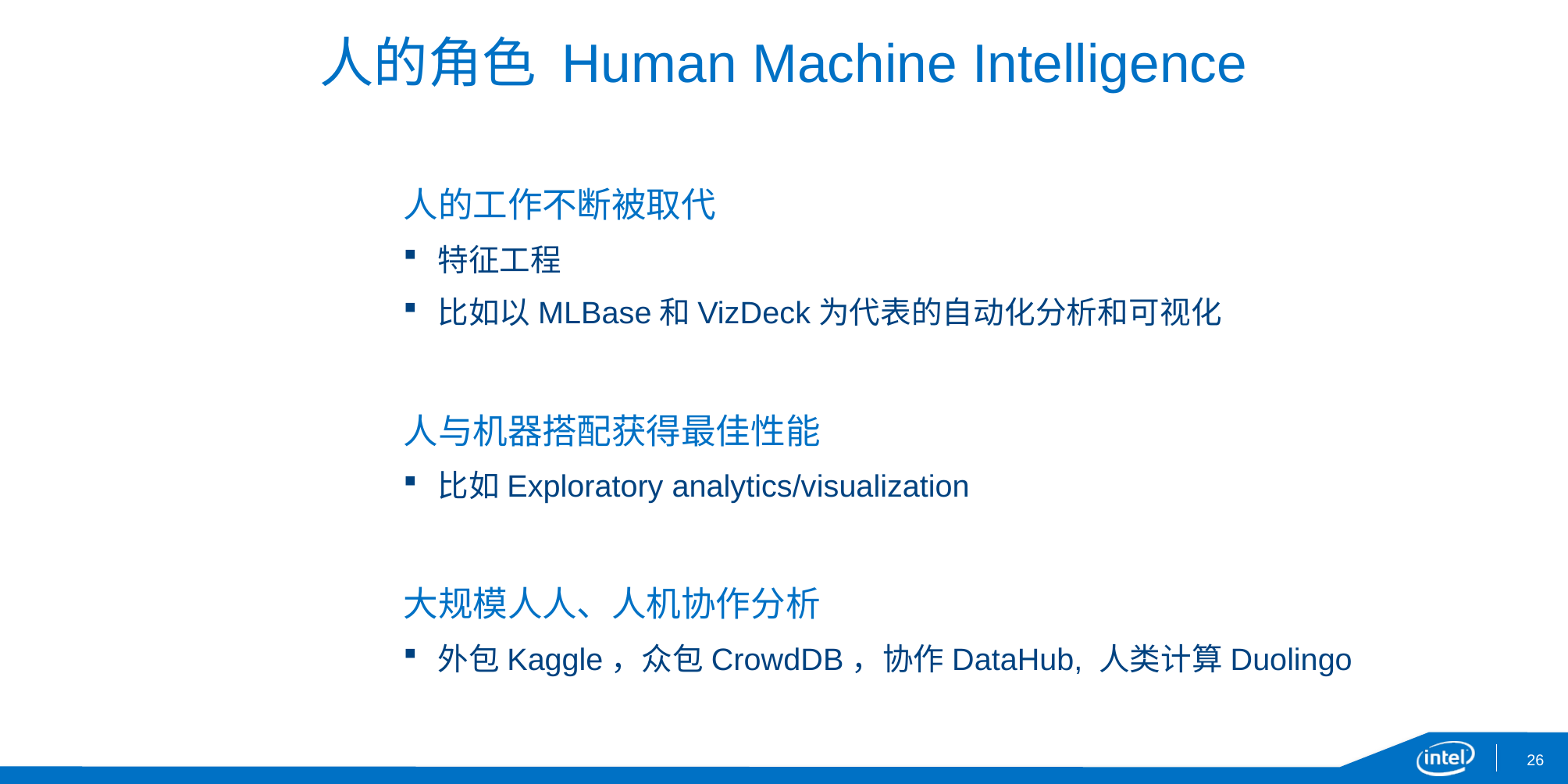

# 人的角色 Human Machine Intelligence
人的工作不断被取代
特征工程
比如以MLBase和VizDeck为代表的自动化分析和可视化

人与机器搭配获得最佳性能
比如Exploratory analytics/visualization

大规模人人、人机协作分析
外包Kaggle，众包CrowdDB，协作DataHub, 人类计算Duolingo
26